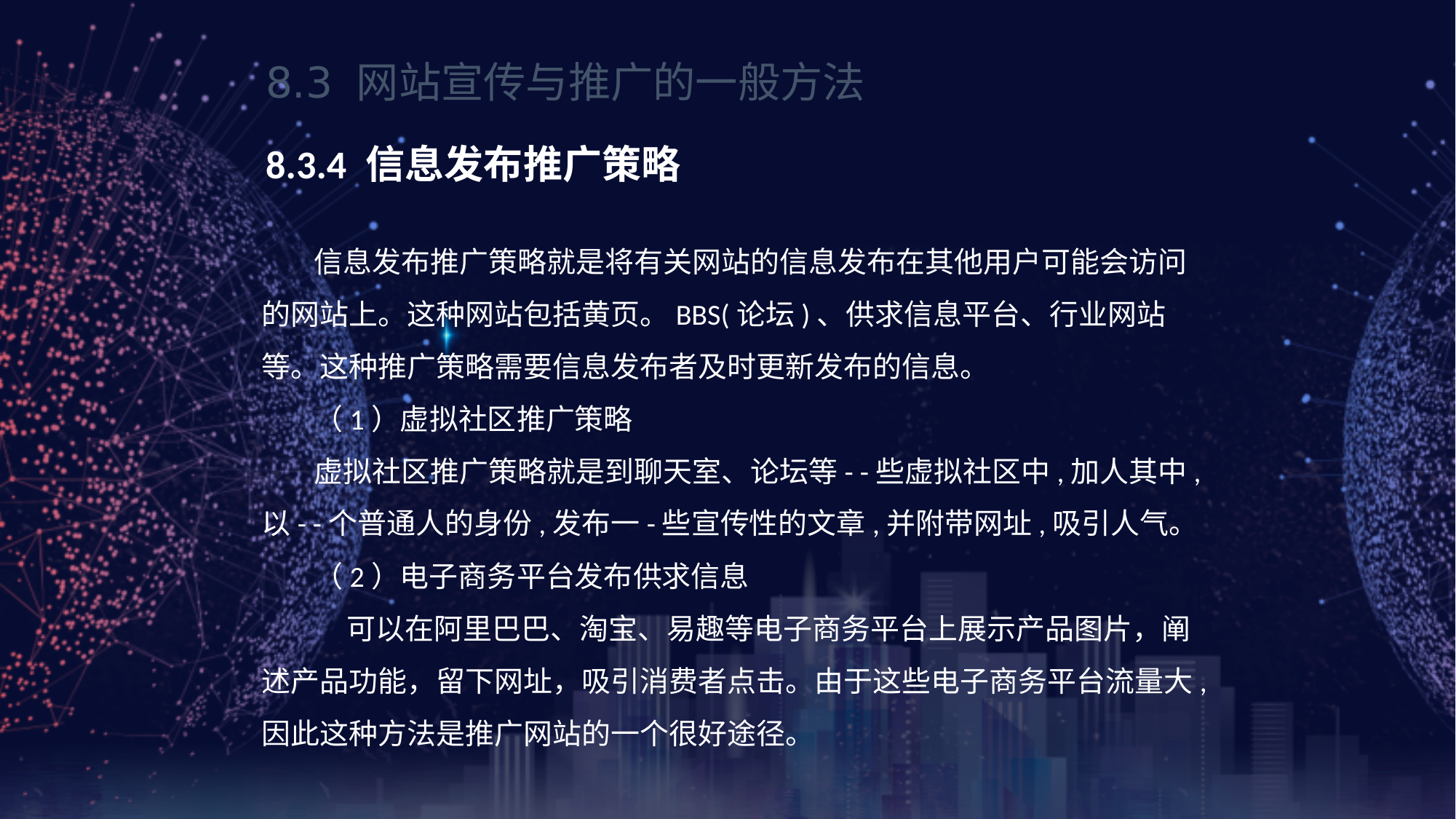

《网页设计与制作案例教程》（第3版）
8.3 网站宣传与推广的一般方法
8.3.4 信息发布推广策略
信息发布推广策略就是将有关网站的信息发布在其他用户可能会访问的网站上。这种网站包括黄页。BBS(论坛)、供求信息平台、行业网站等。这种推广策略需要信息发布者及时更新发布的信息。
（1）虚拟社区推广策略
虚拟社区推广策略就是到聊天室、论坛等- -些虚拟社区中,加人其中,以- -个普通人的身份,发布一-些宣传性的文章,并附带网址,吸引人气。
（2）电子商务平台发布供求信息
    可以在阿里巴巴、淘宝、易趣等电子商务平台上展示产品图片，阐述产品功能，留下网址，吸引消费者点击。由于这些电子商务平台流量大,因此这种方法是推广网站的一个很好途径。